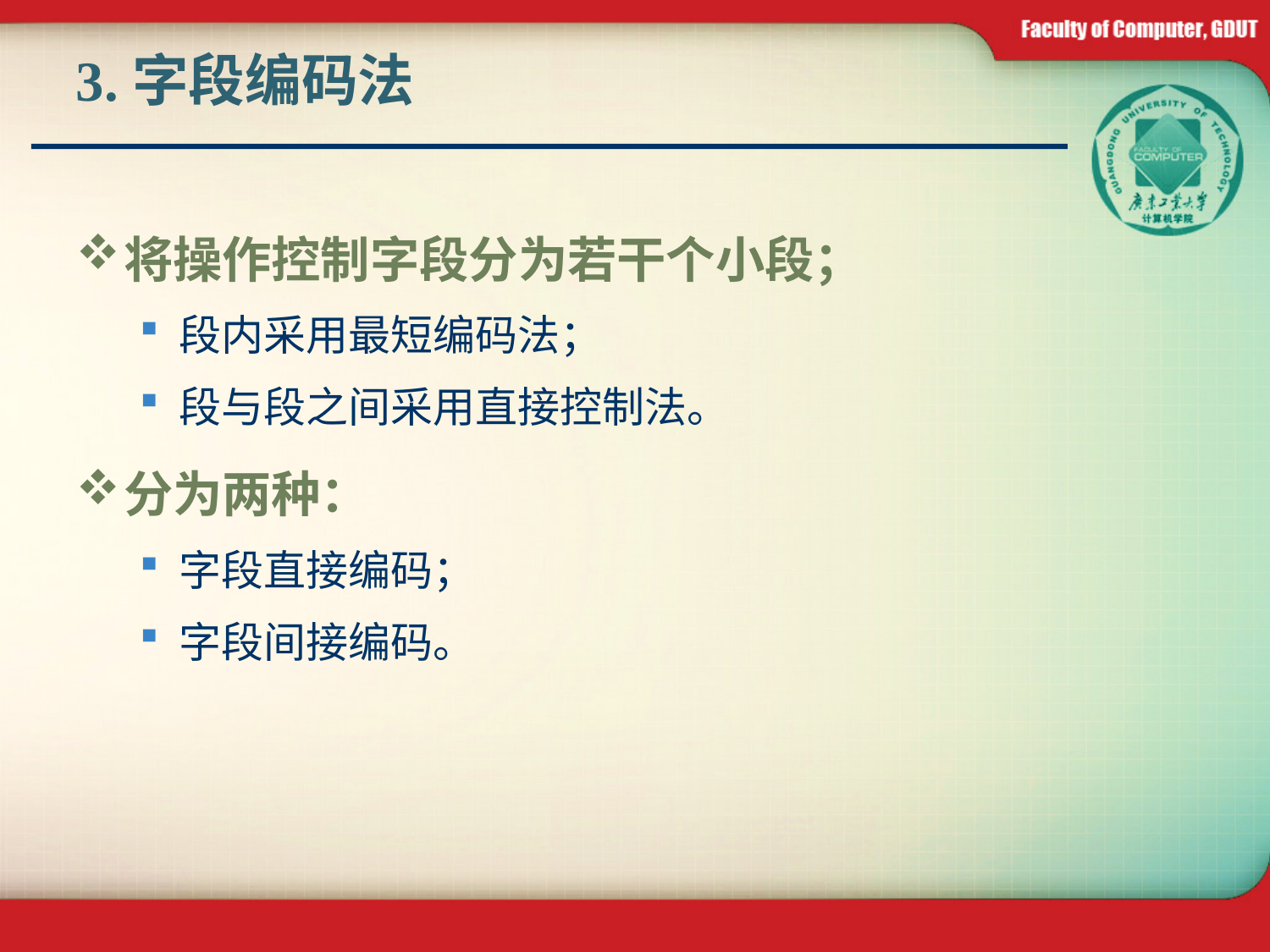

# 3.字段编码法
将操作控制字段分为若干个小段；
段内采用最短编码法；
段与段之间采用直接控制法。
分为两种：
字段直接编码；
字段间接编码。